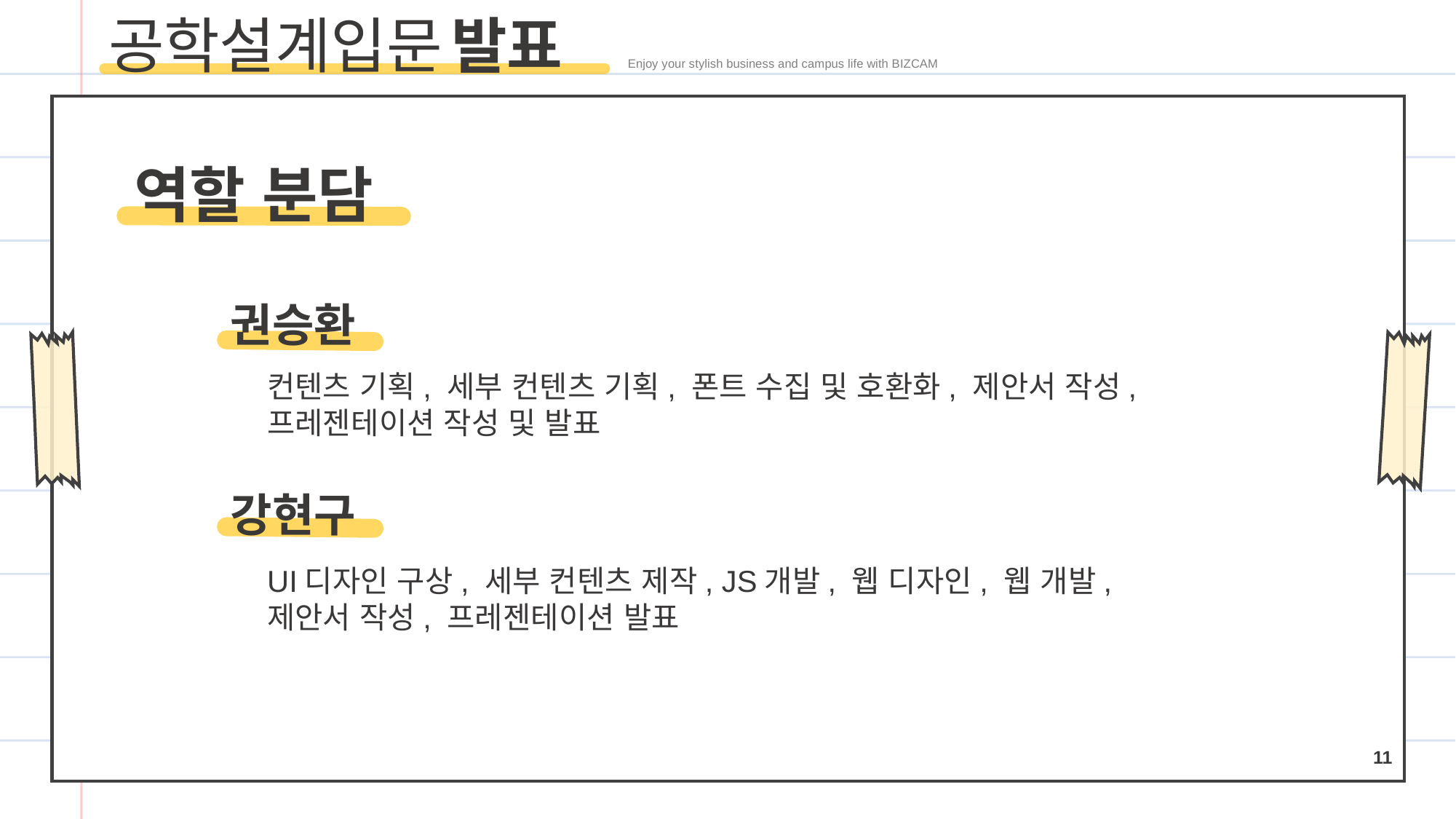

공학설계입문  발표   Enjoy your stylish business and campus life with BIZCAM

역할 분담
권승환

컨텐츠 기획, 세부 컨텐츠 기획, 폰트 수집 및 호환화, 제안서 작성, 프레젠테이션 작성 및 발표
강현구
UI디자인 구상, 세부 컨텐츠 제작, JS개발, 웹 디자인, 웹 개발, 제안서 작성, 프레젠테이션 발표
11